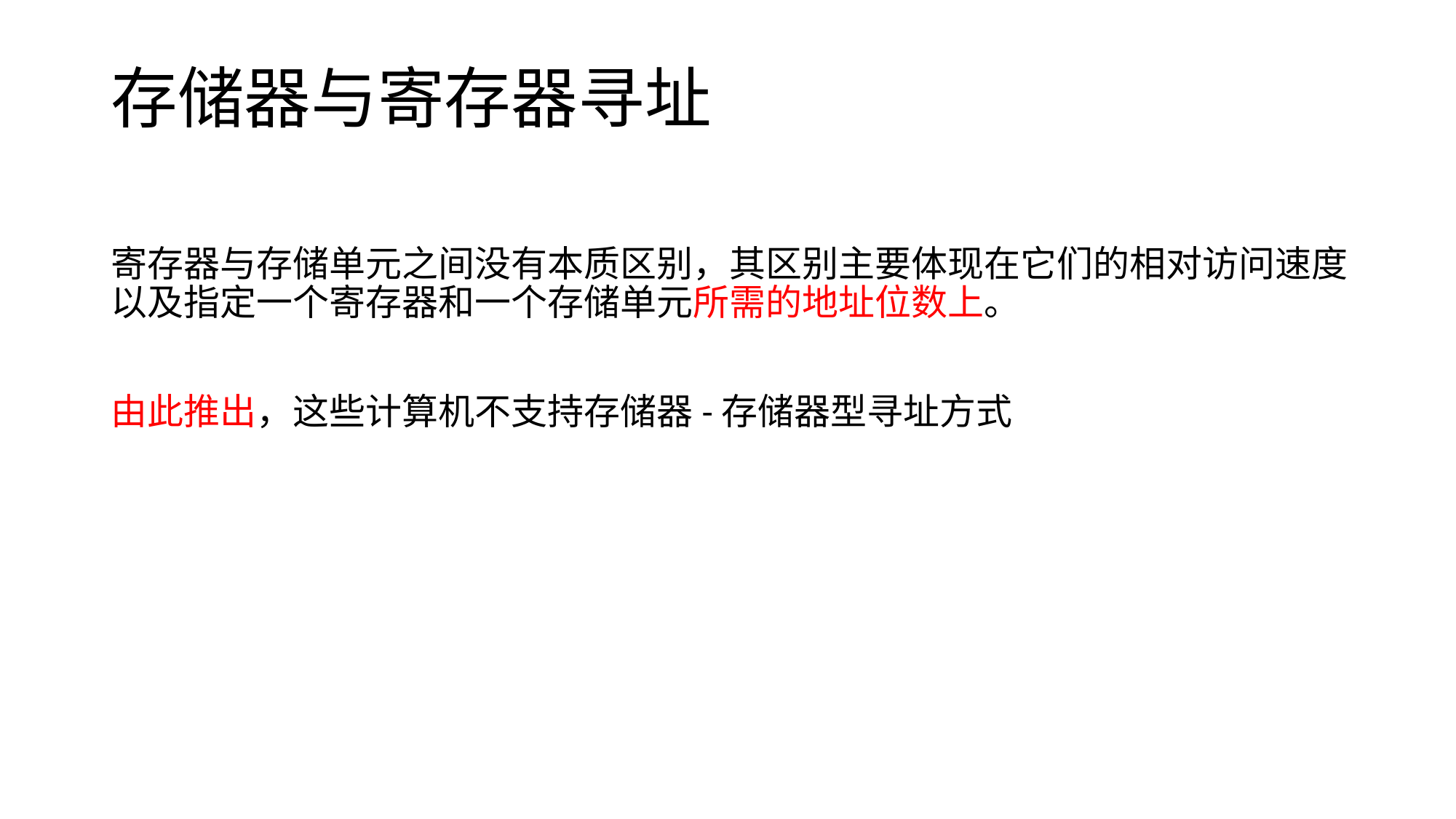

# 存储器与寄存器寻址

寄存器与存储单元之间没有本质区别，其区别主要体现在它们的相对访问速度以及指定一个寄存器和一个存储单元所需的地址位数上。

由此推出，这些计算机不支持存储器-存储器型寻址方式